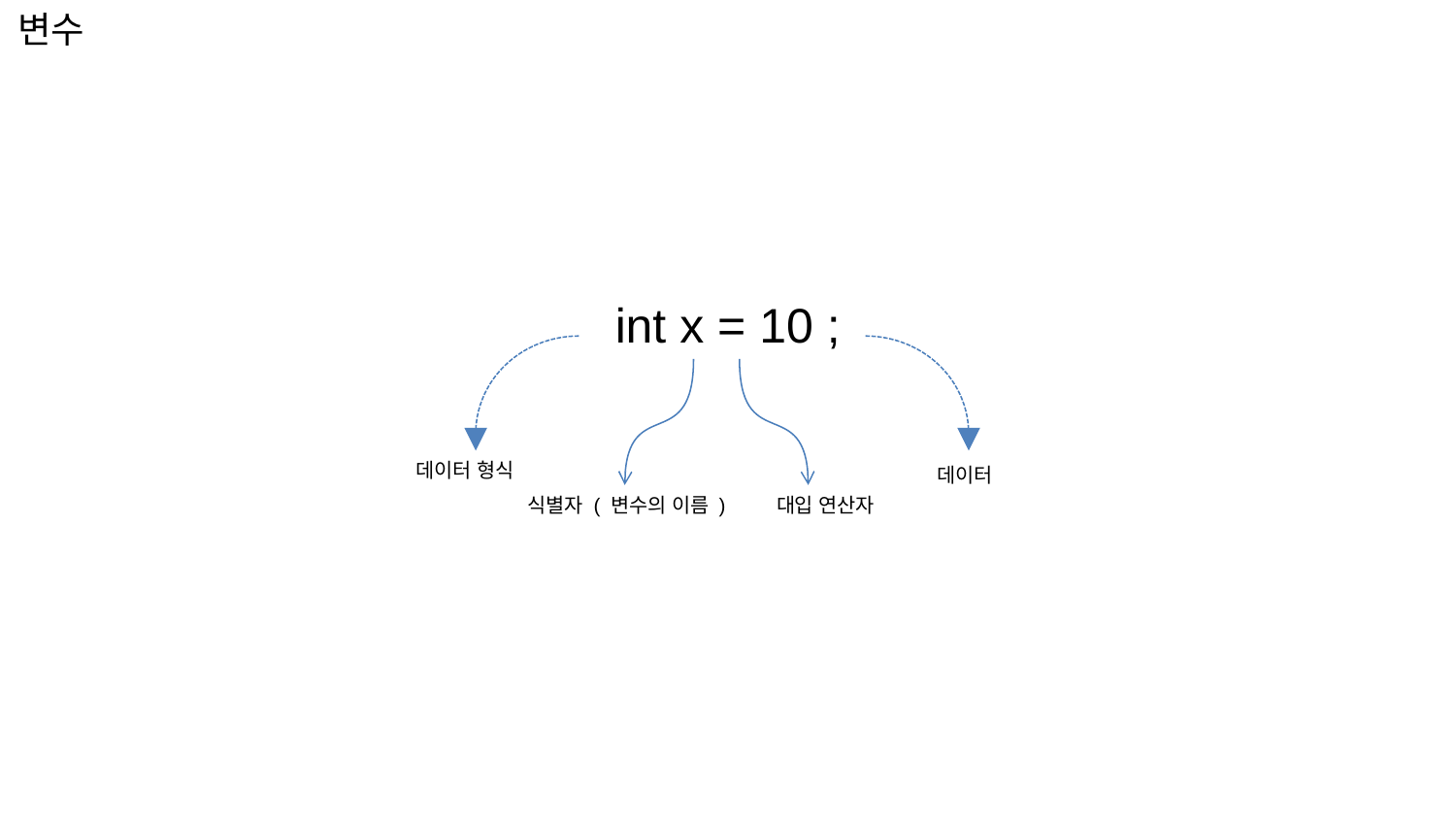

변수
int x = 10 ;

데이터 형식
식별자 ( 변수의 이름 )
대입 연산자
데이터